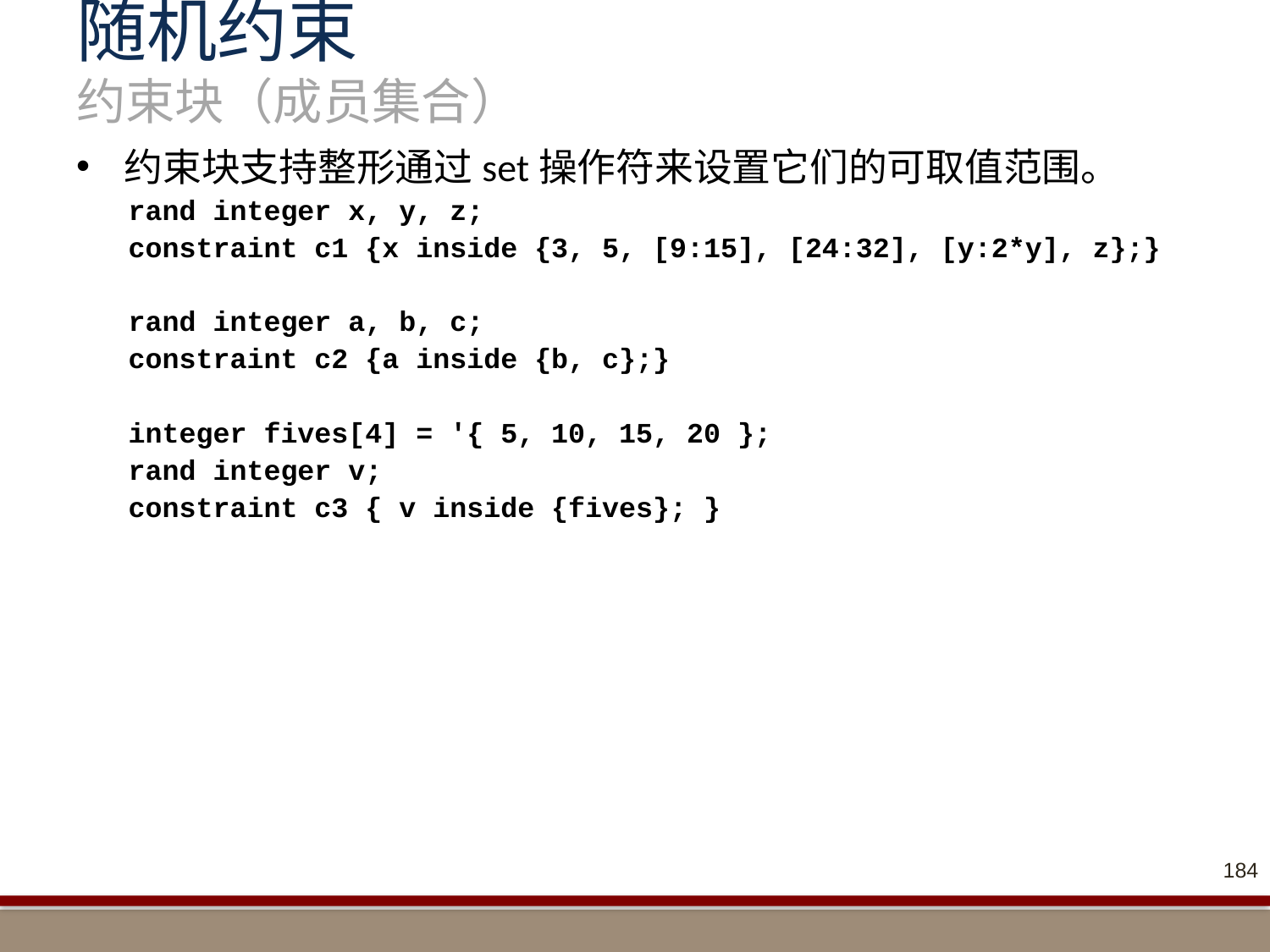

# 随机约束 约束块（成员集合）
约束块支持整形通过set操作符来设置它们的可取值范围。
rand integer x, y, z;
constraint c1 {x inside {3, 5, [9:15], [24:32], [y:2*y], z};}

rand integer a, b, c;
constraint c2 {a inside {b, c};}

integer fives[4] = '{ 5, 10, 15, 20 };
rand integer v;
constraint c3 { v inside {fives}; }
184